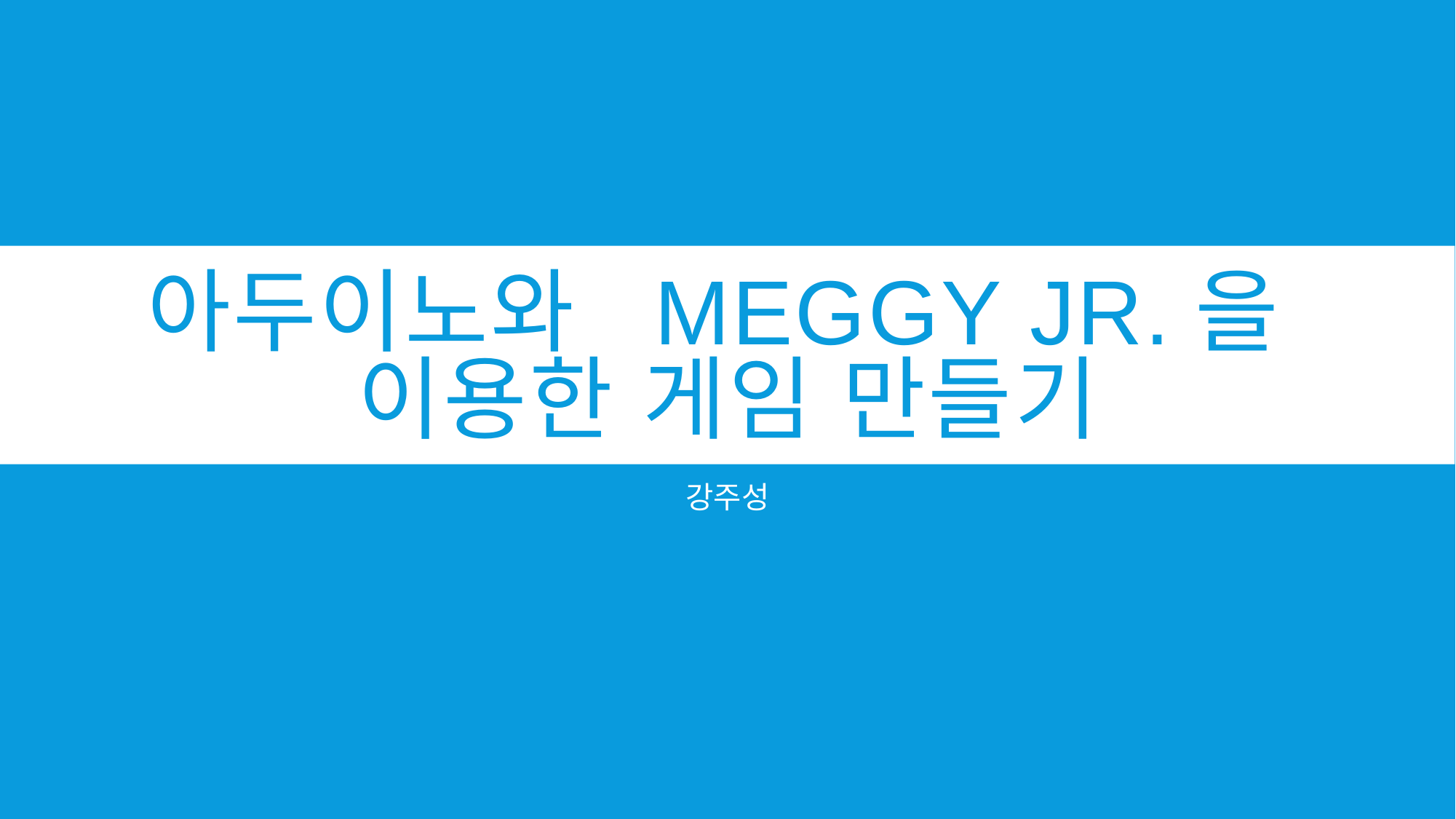

# 아두이노와  Meggy jr.을 이용한 게임 만들기
강주성